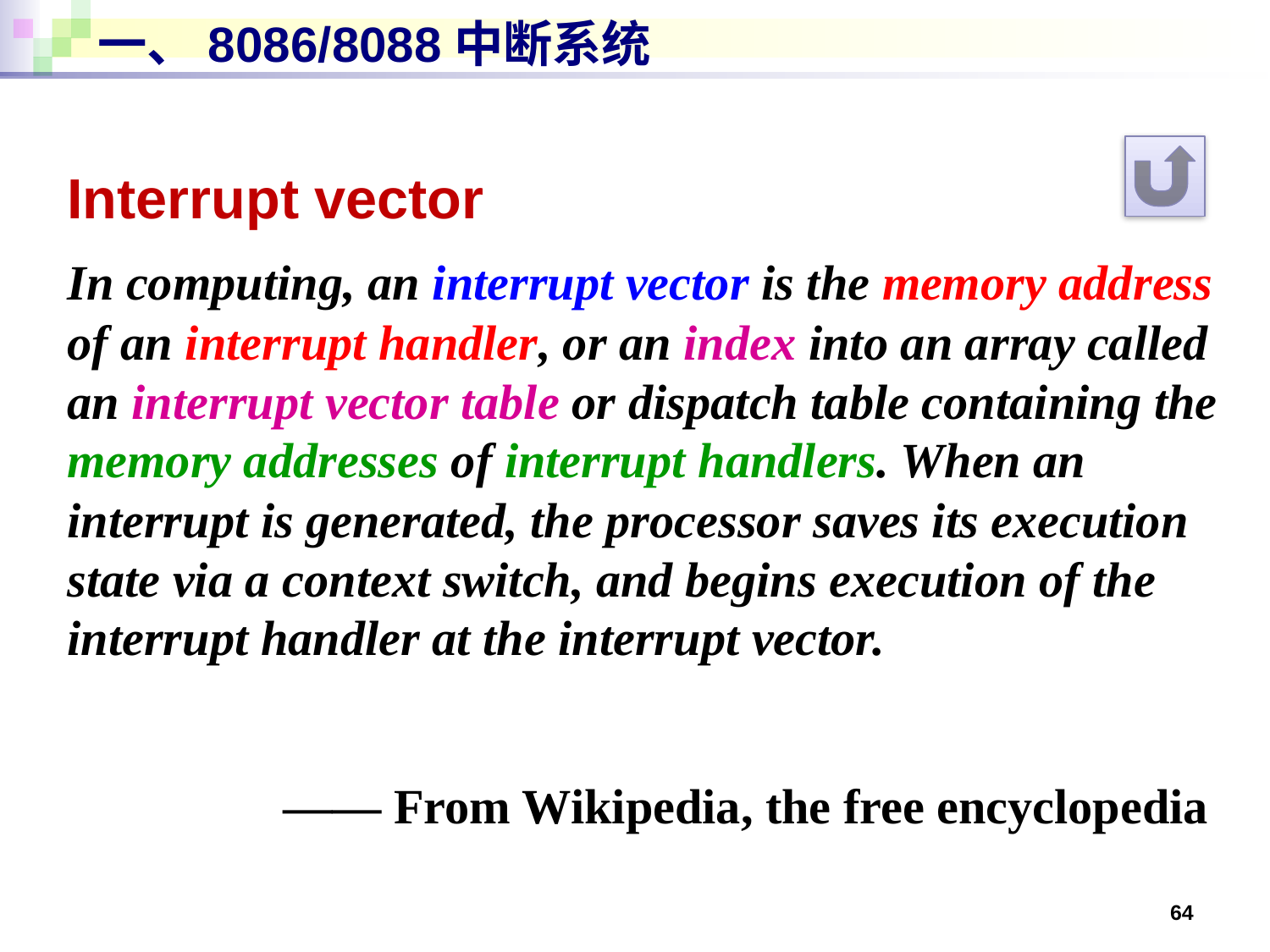

# 一、8086/8088中断系统

Interrupt vector
In computing, an interrupt vector is the memory address of an interrupt handler, or an index into an array called an interrupt vector table or dispatch table containing the memory addresses of interrupt handlers. When an interrupt is generated, the processor saves its execution state via a context switch, and begins execution of the interrupt handler at the interrupt vector.

—— From Wikipedia, the free encyclopedia
64